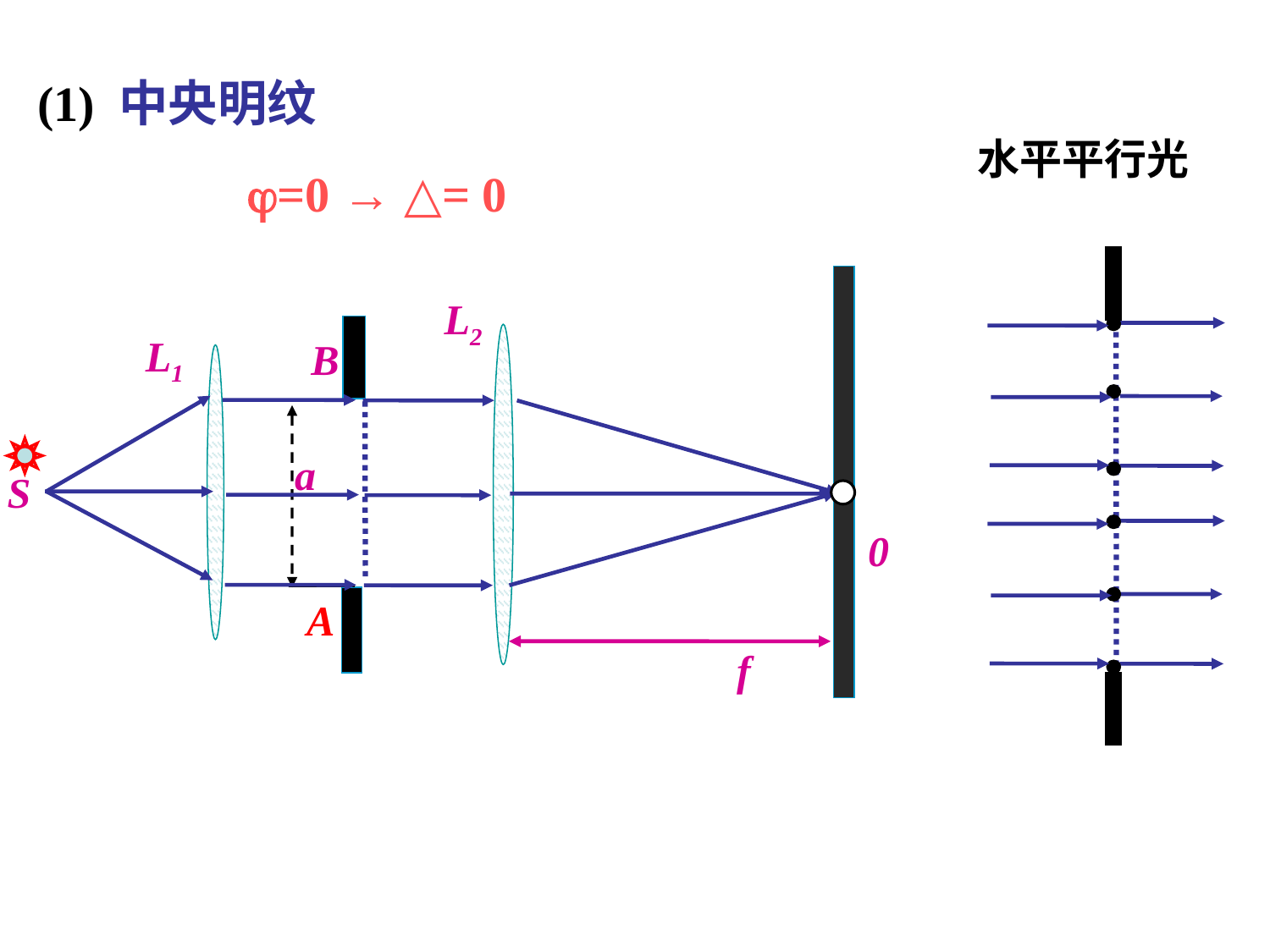

(1) 中央明纹
水平平行光
ϕ=0 → △= 0

L2

B

a
A

L1

S

0

f